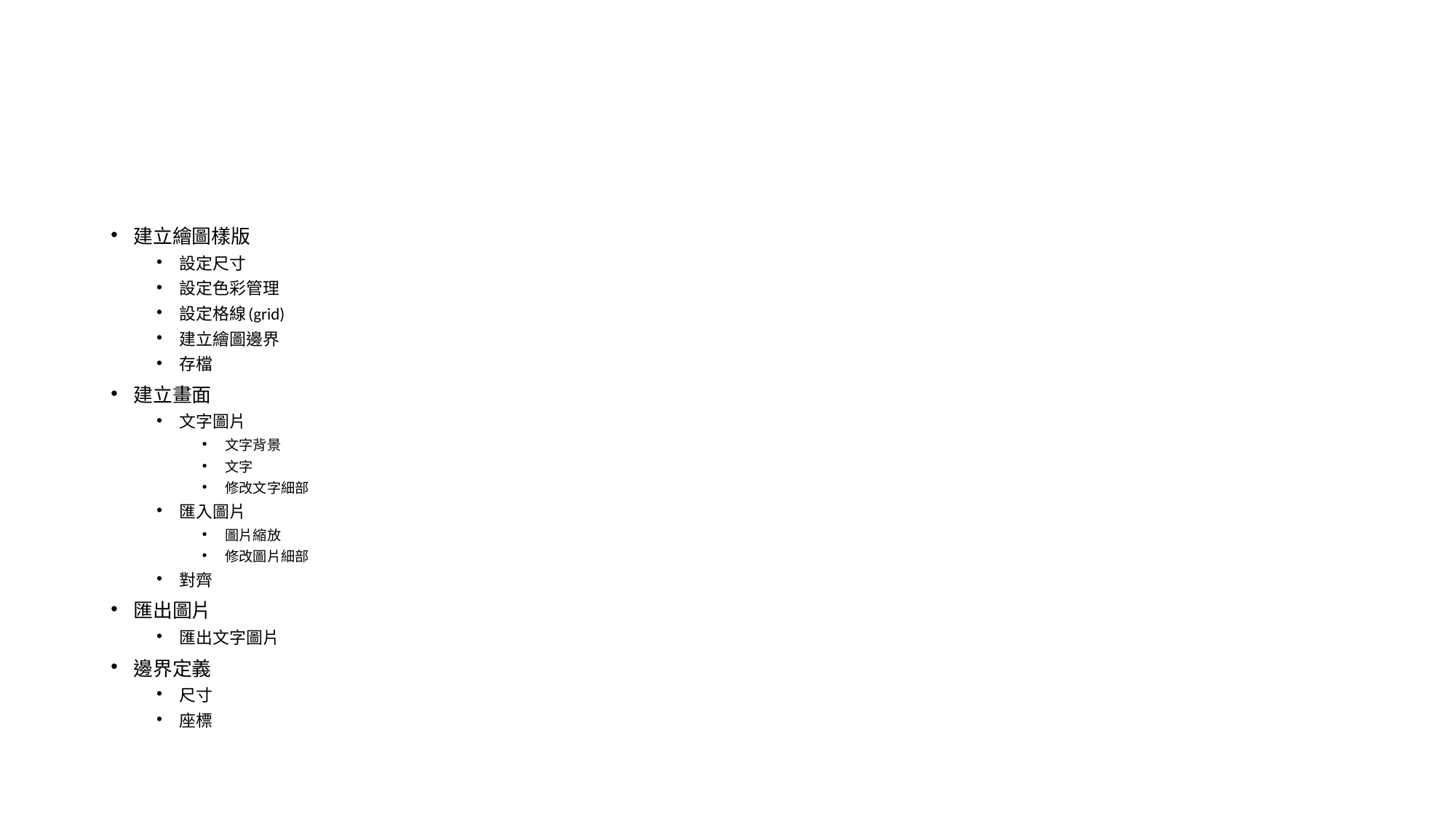

#
建立繪圖樣版
設定尺寸
設定色彩管理
設定格線(grid)
建立繪圖邊界
存檔
建立畫面
文字圖片
文字背景
文字
修改文字細部
匯入圖片
圖片縮放
修改圖片細部
對齊
匯出圖片
匯出文字圖片
邊界定義
尺寸
座標